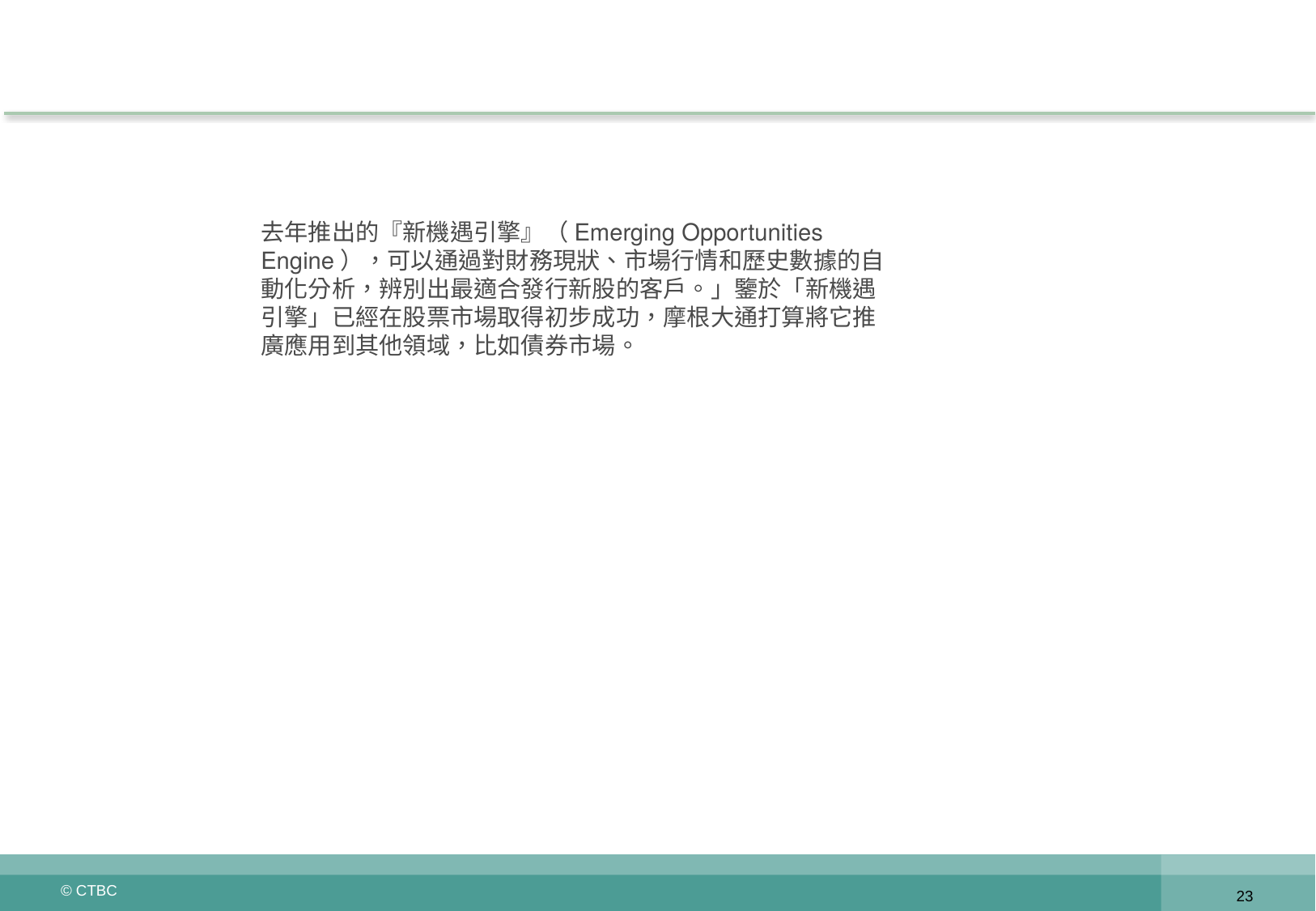

去年推出的『新機遇引擎』（Emerging Opportunities Engine），可以通過對財務現狀、市場行情和歷史數據的自動化分析，辨別出最適合發行新股的客戶。」鑒於「新機遇引擎」已經在股票市場取得初步成功，摩根大通打算將它推廣應用到其他領域，比如債券市場。